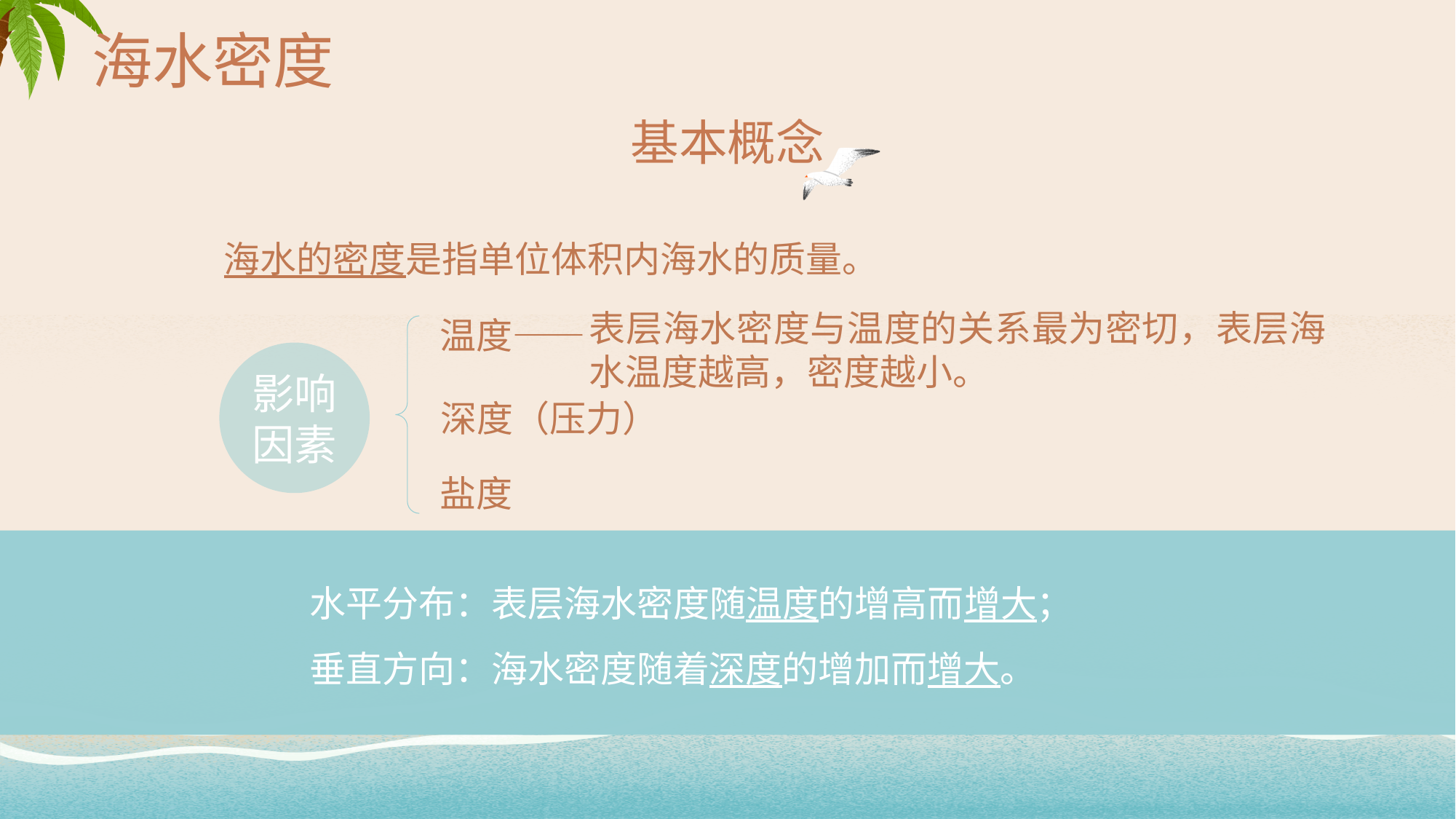

# 海水密度
基本概念
海水的密度是指单位体积内海水的质量。
表层海水密度与温度的关系最为密切，表层海水温度越高，密度越小。
温度——

影响
因素
深度（压力）
盐度

水平分布：表层海水密度随温度的增高而增大；
垂直方向：海水密度随着深度的增加而增大。